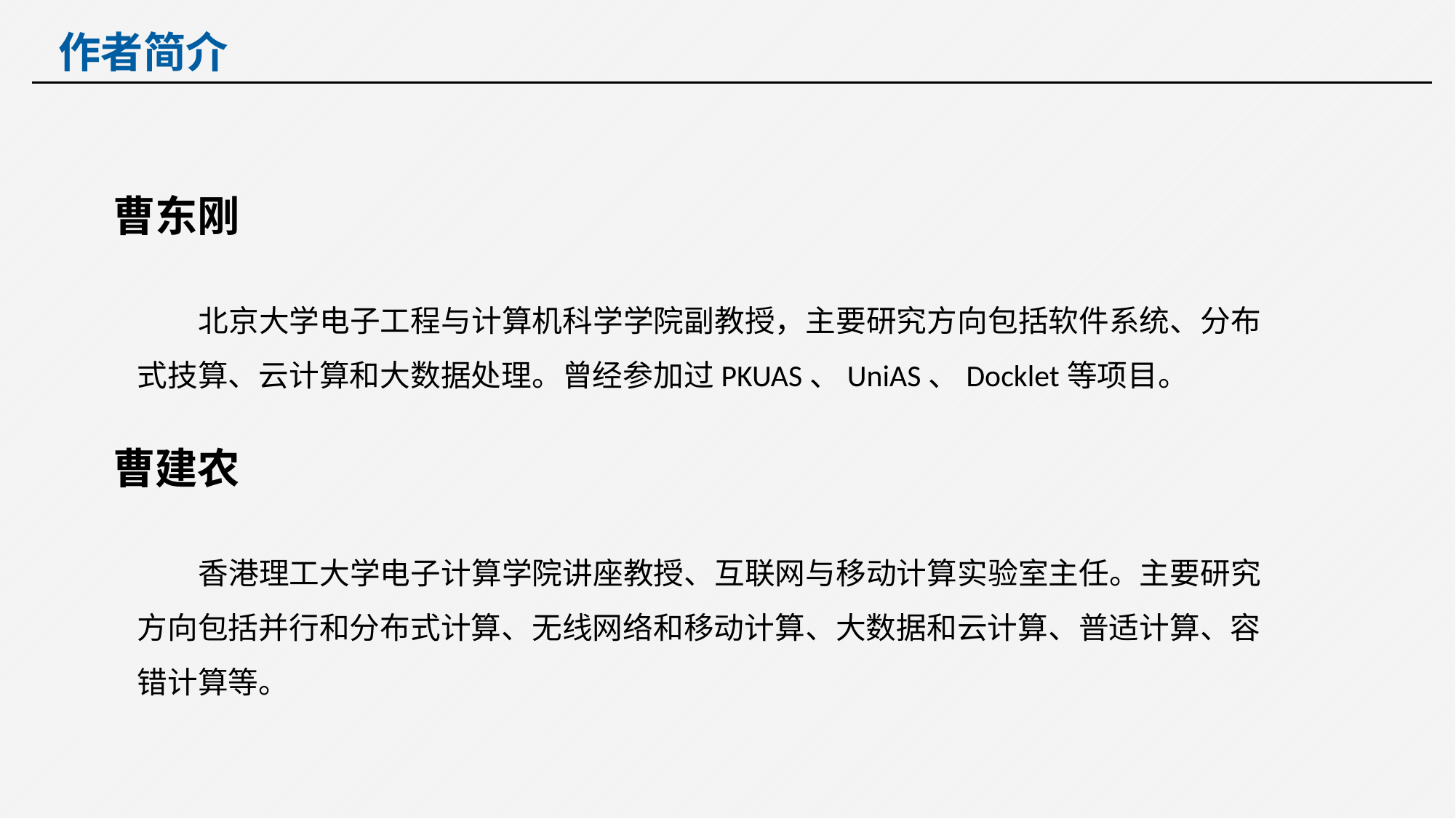

作者简介
曹东刚
        北京大学电子工程与计算机科学学院副教授，主要研究方向包括软件系统、分布式技算、云计算和大数据处理。曾经参加过PKUAS、UniAS、Docklet等项目。
曹建农
        香港理工大学电子计算学院讲座教授、互联网与移动计算实验室主任。主要研究方向包括并行和分布式计算、无线网络和移动计算、大数据和云计算、普适计算、容错计算等。